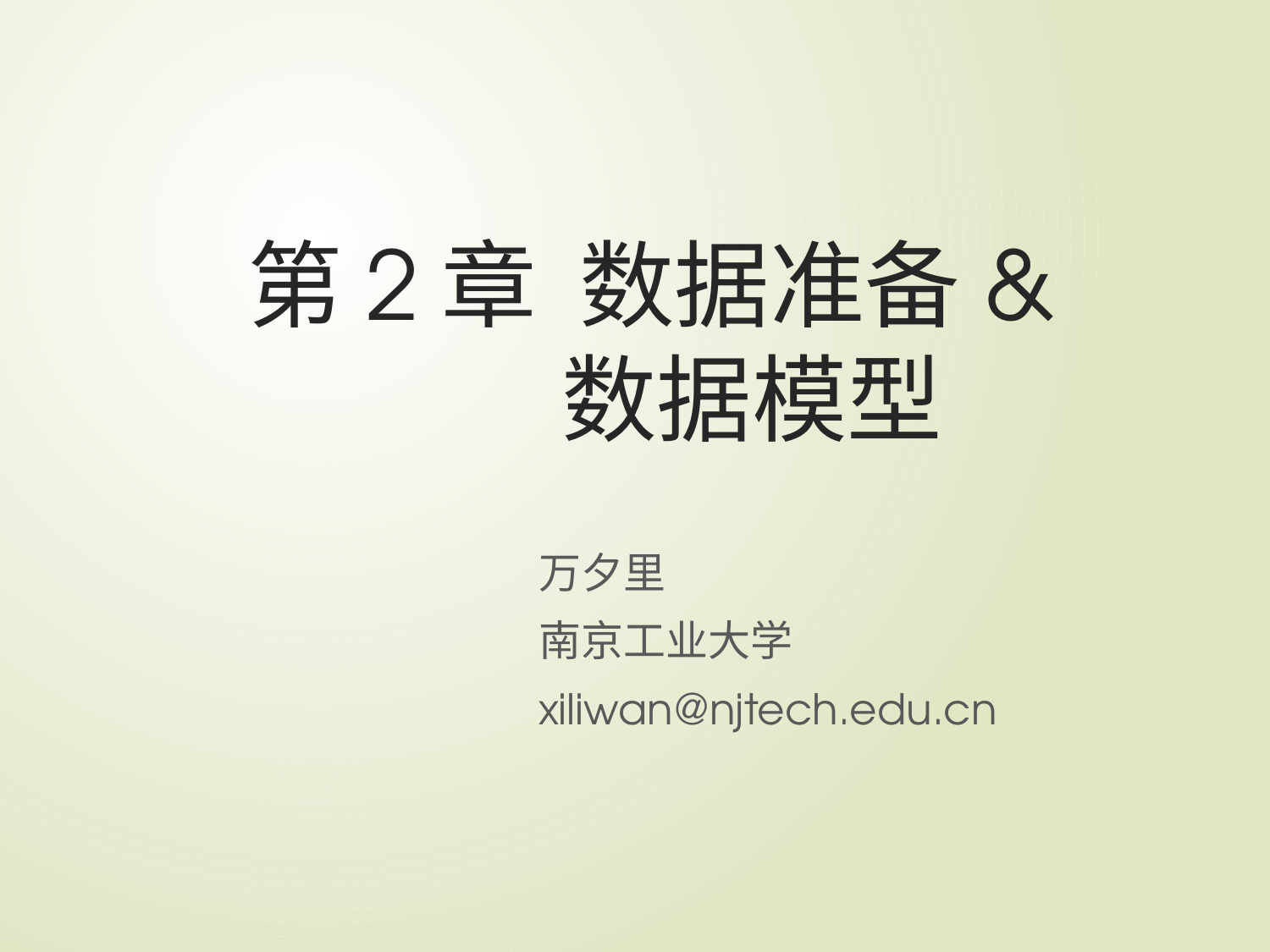

# 第2章  数据准备& 数据模型
万夕里
南京工业大学
xiliwan@njtech.edu.cn